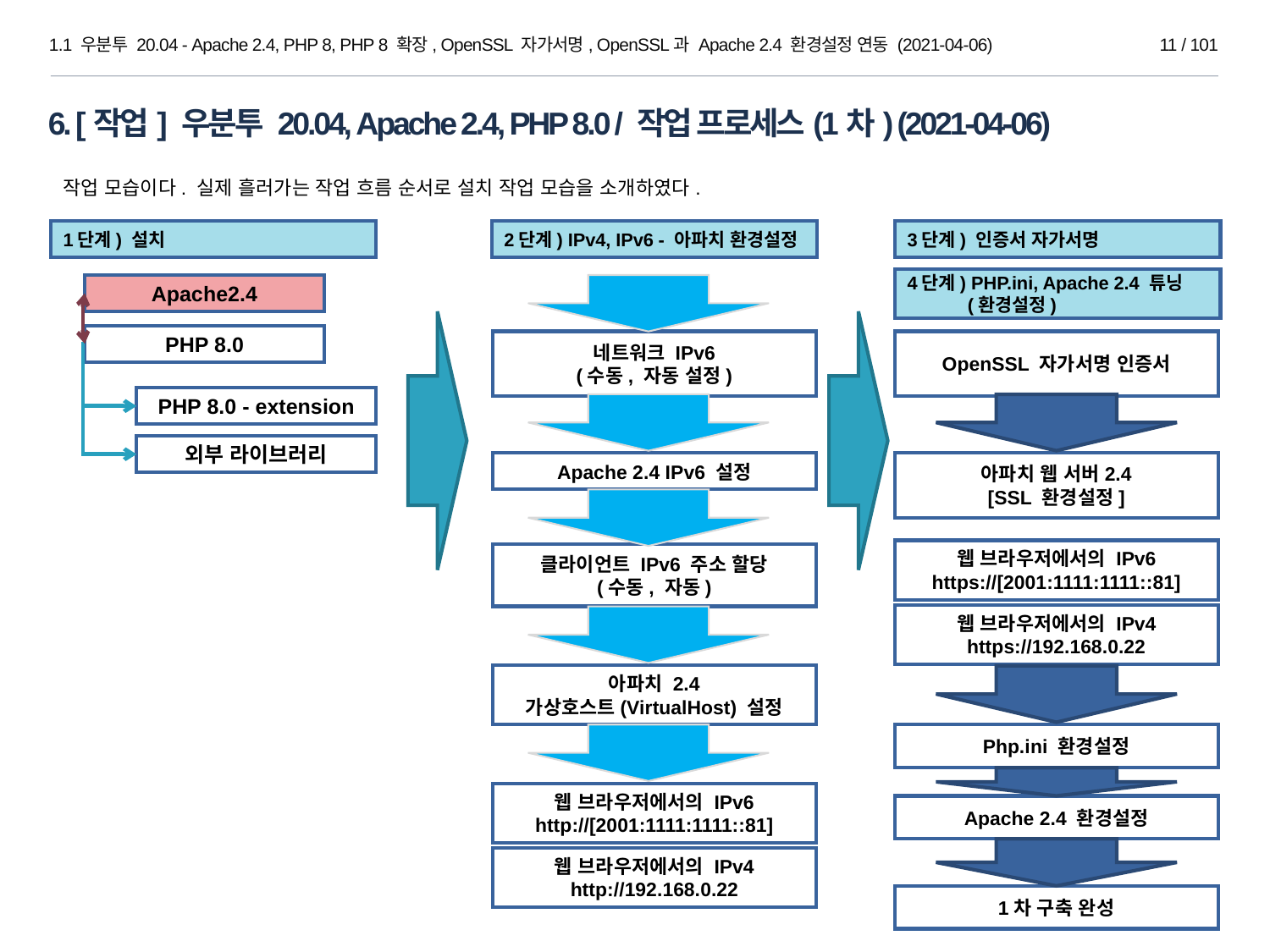

1.1 우분투 20.04 - Apache 2.4, PHP 8, PHP 8 확장, OpenSSL 자가서명, OpenSSL과 Apache 2.4 환경설정 연동 (2021-04-06)
11 / 101

6. [작업] 우분투 20.04, Apache 2.4, PHP 8.0 / 작업 프로세스(1차) (2021-04-06)
작업 모습이다. 실제 흘러가는 작업 흐름 순서로 설치 작업 모습을 소개하였다.
1단계) 설치
2단계) IPv4, IPv6 - 아파치 환경설정
3단계) 인증서 자가서명
4단계) PHP.ini, Apache 2.4 튜닝
           (환경설정)
Apache2.4

PHP 8.0
네트워크 IPv6
(수동, 자동 설정)
OpenSSL 자가서명 인증서
PHP 8.0 - extension

외부 라이브러리
Apache 2.4 IPv6 설정
아파치 웹 서버2.4
[SSL 환경설정]

웹 브라우저에서의 IPv6
https://[2001:1111:1111::81]
클라이언트 IPv6 주소 할당
(수동, 자동)
웹 브라우저에서의 IPv4
https://192.168.0.22

아파치 2.4
가상호스트(VirtualHost) 설정

Php.ini 환경설정

웹 브라우저에서의 IPv6
http://[2001:1111:1111::81]
Apache 2.4 환경설정

웹 브라우저에서의 IPv4
http://192.168.0.22
1차 구축 완성